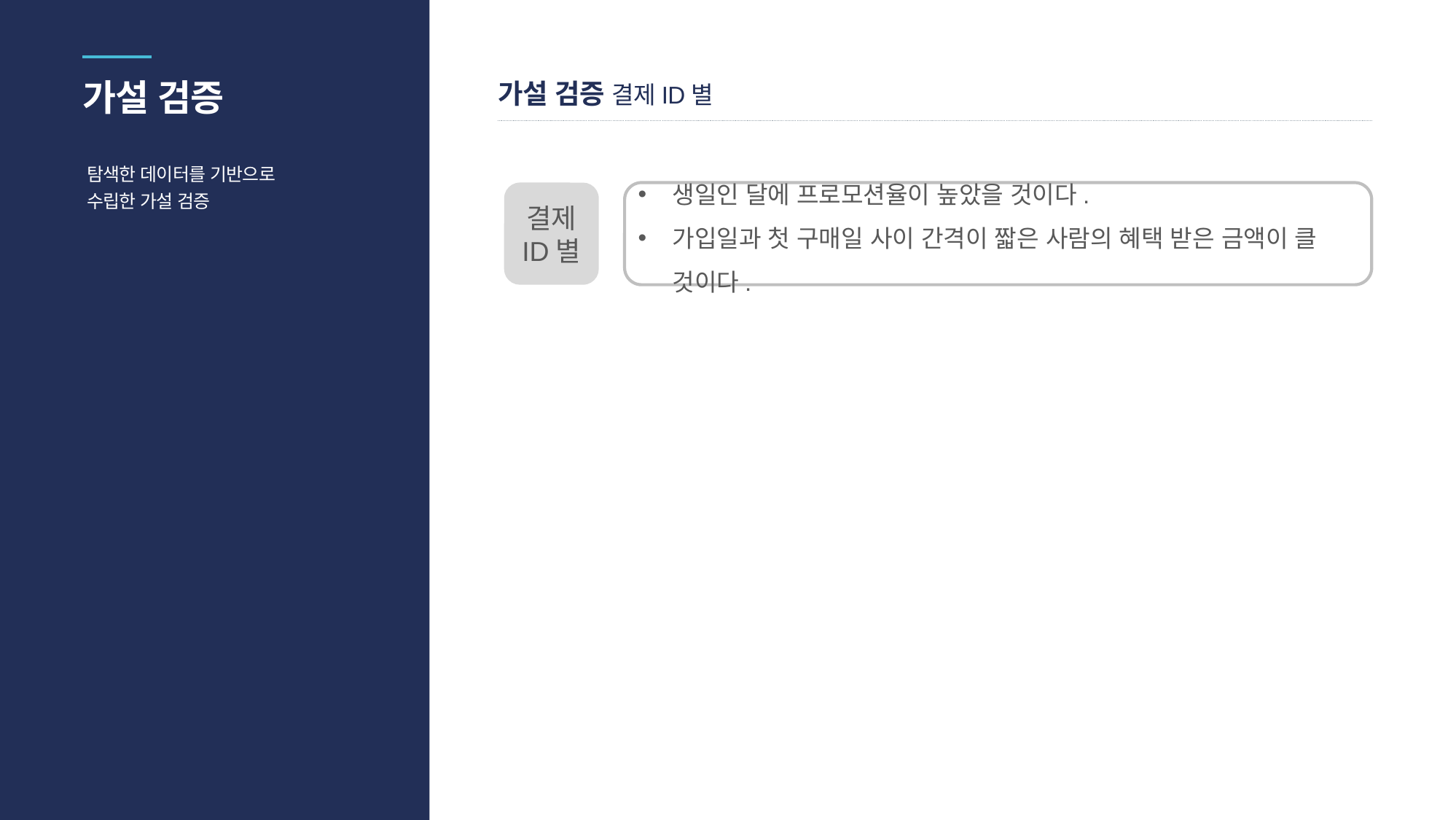

가설 검증
가설 검증 결제ID별
탐색한 데이터를 기반으로
수립한 가설 검증
결제
ID별
생일인 달에 프로모션율이 높았을 것이다.
가입일과 첫 구매일 사이 간격이 짧은 사람의 혜택 받은 금액이 클 것이다.